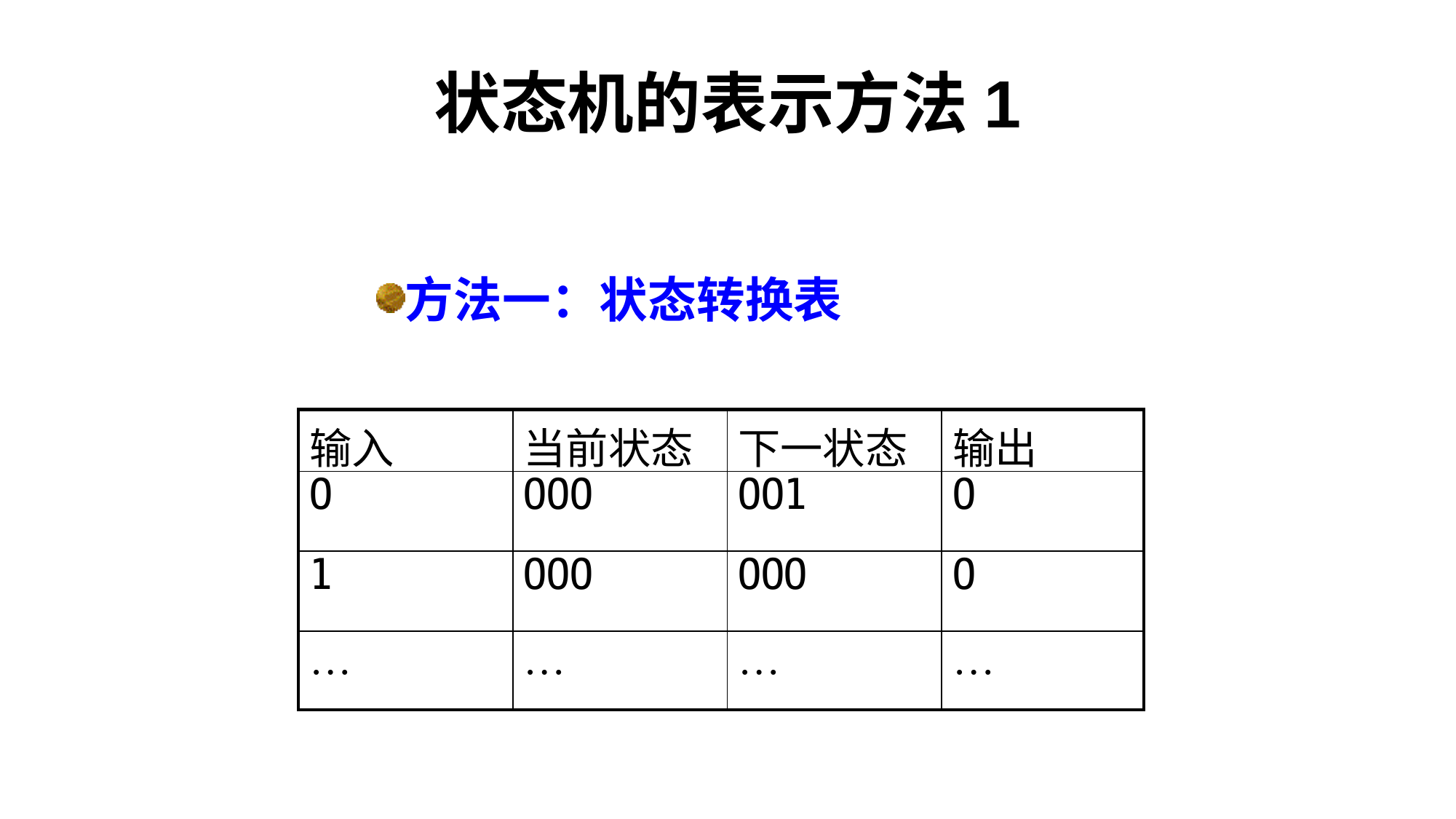

# 状态机的表示方法1
方法一：状态转换表
| 输入 | 当前状态 | 下一状态 | 输出 |
| --- | --- | --- | --- |
| 0 | 000 | 001 | 0 |
| 1 | 000 | 000 | 0 |
| … | … | … | … |